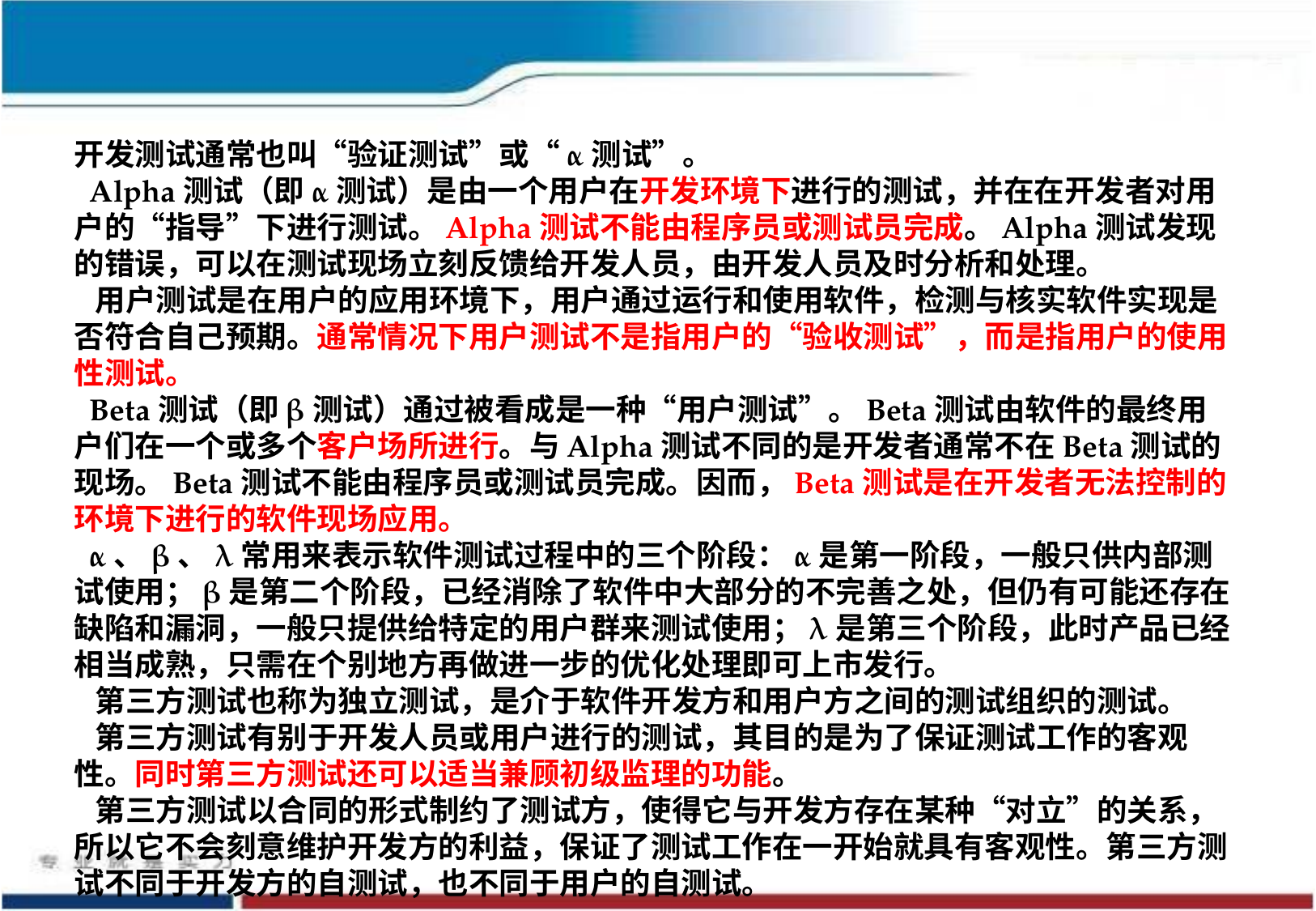

开发测试通常也叫“验证测试”或“α测试”。
  Alpha测试（即α测试）是由一个用户在开发环境下进行的测试，并在在开发者对用户的“指导”下进行测试。Alpha测试不能由程序员或测试员完成。Alpha测试发现的错误，可以在测试现场立刻反馈给开发人员，由开发人员及时分析和处理。
  用户测试是在用户的应用环境下，用户通过运行和使用软件，检测与核实软件实现是否符合自己预期。通常情况下用户测试不是指用户的“验收测试”，而是指用户的使用性测试。
  Beta测试（即β测试）通过被看成是一种“用户测试”。Beta测试由软件的最终用户们在一个或多个客户场所进行。与Alpha测试不同的是开发者通常不在Beta测试的现场。Beta测试不能由程序员或测试员完成。因而，Beta测试是在开发者无法控制的环境下进行的软件现场应用。
  α、β、λ常用来表示软件测试过程中的三个阶段：α是第一阶段，一般只供内部测试使用；β是第二个阶段，已经消除了软件中大部分的不完善之处，但仍有可能还存在缺陷和漏洞，一般只提供给特定的用户群来测试使用；λ是第三个阶段，此时产品已经相当成熟，只需在个别地方再做进一步的优化处理即可上市发行。
  第三方测试也称为独立测试，是介于软件开发方和用户方之间的测试组织的测试。
  第三方测试有别于开发人员或用户进行的测试，其目的是为了保证测试工作的客观性。同时第三方测试还可以适当兼顾初级监理的功能。
  第三方测试以合同的形式制约了测试方，使得它与开发方存在某种“对立”的关系，所以它不会刻意维护开发方的利益，保证了测试工作在一开始就具有客观性。第三方测试不同于开发方的自测试，也不同于用户的自测试。